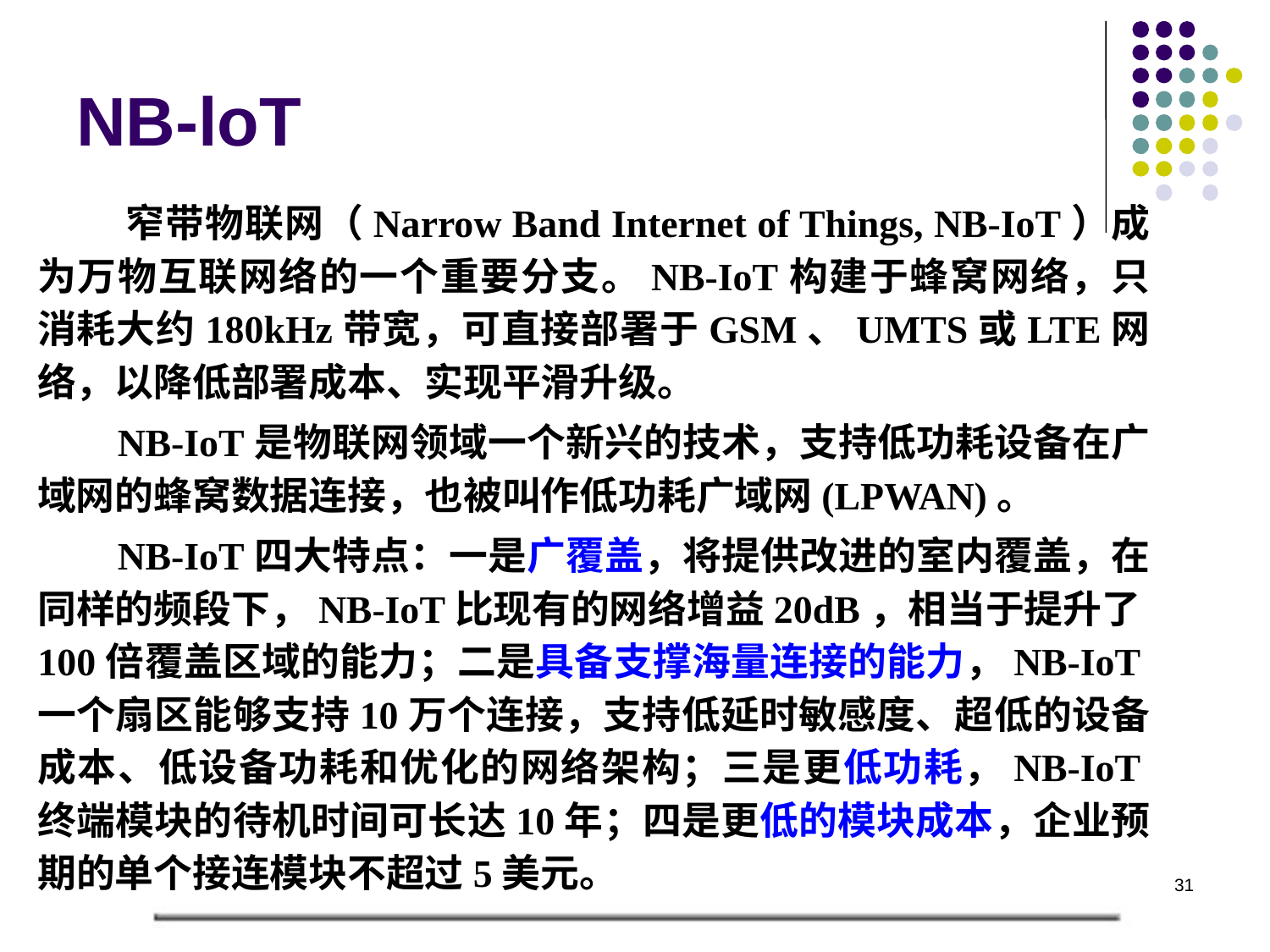

# NB-loT
        窄带物联网（Narrow Band Internet of Things, NB-IoT）成为万物互联网络的一个重要分支。NB-IoT构建于蜂窝网络，只消耗大约180kHz带宽，可直接部署于GSM、UMTS或LTE网络，以降低部署成本、实现平滑升级。
        NB-IoT是物联网领域一个新兴的技术，支持低功耗设备在广域网的蜂窝数据连接，也被叫作低功耗广域网(LPWAN)。
        NB-IoT四大特点：一是广覆盖，将提供改进的室内覆盖，在同样的频段下，NB-IoT比现有的网络增益20dB，相当于提升了100倍覆盖区域的能力；二是具备支撑海量连接的能力，NB-IoT一个扇区能够支持10万个连接，支持低延时敏感度、超低的设备成本、低设备功耗和优化的网络架构；三是更低功耗，NB-IoT终端模块的待机时间可长达10年；四是更低的模块成本，企业预期的单个接连模块不超过5美元。
31